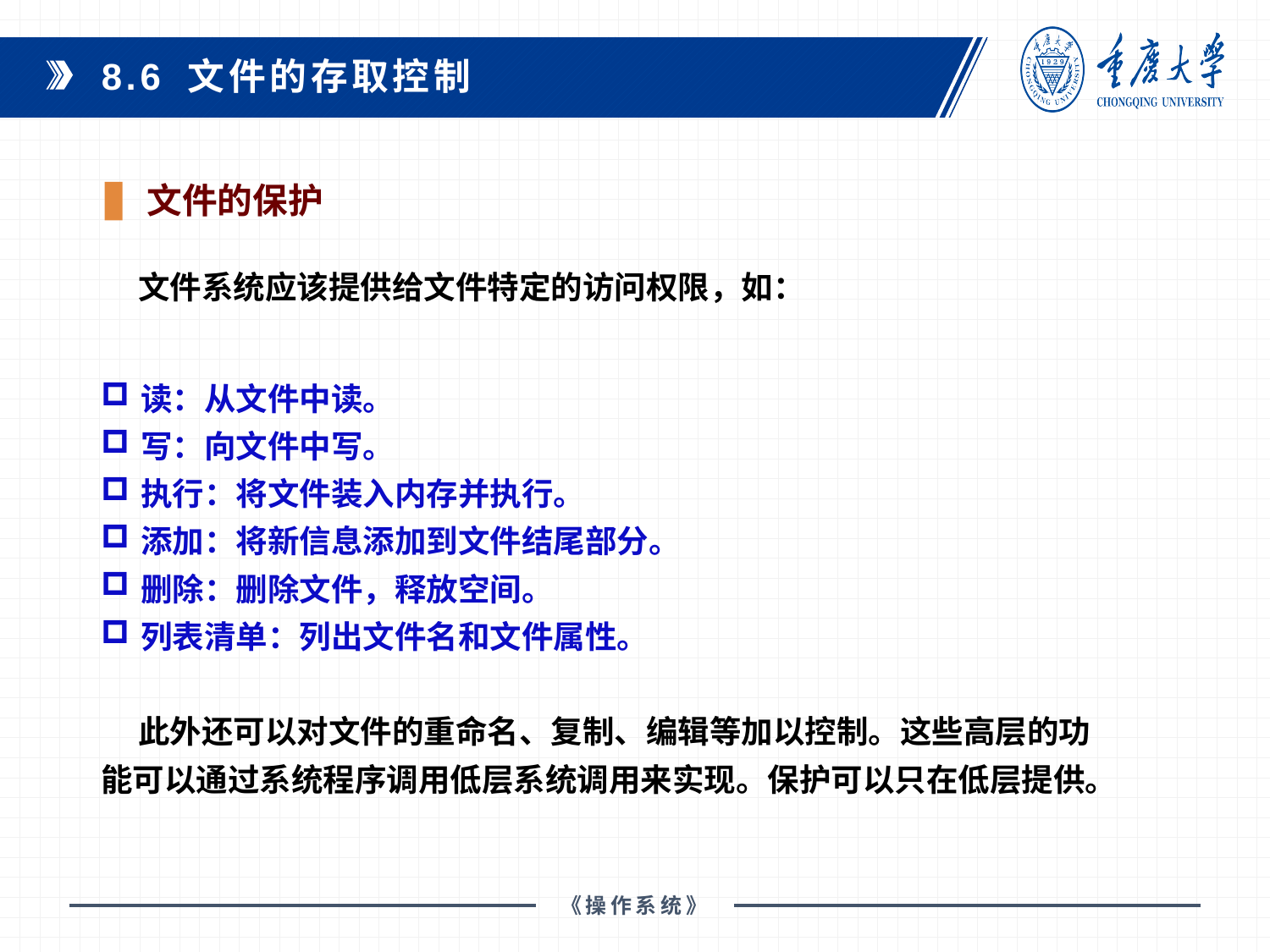

8.6 文件的存取控制
文件的保护

文件系统应该提供给文件特定的访问权限，如：

读：从文件中读。
写：向文件中写。
执行：将文件装入内存并执行。
添加：将新信息添加到文件结尾部分。
删除：删除文件，释放空间。
列表清单：列出文件名和文件属性。

此外还可以对文件的重命名、复制、编辑等加以控制。这些高层的功能可以通过系统程序调用低层系统调用来实现。保护可以只在低层提供。